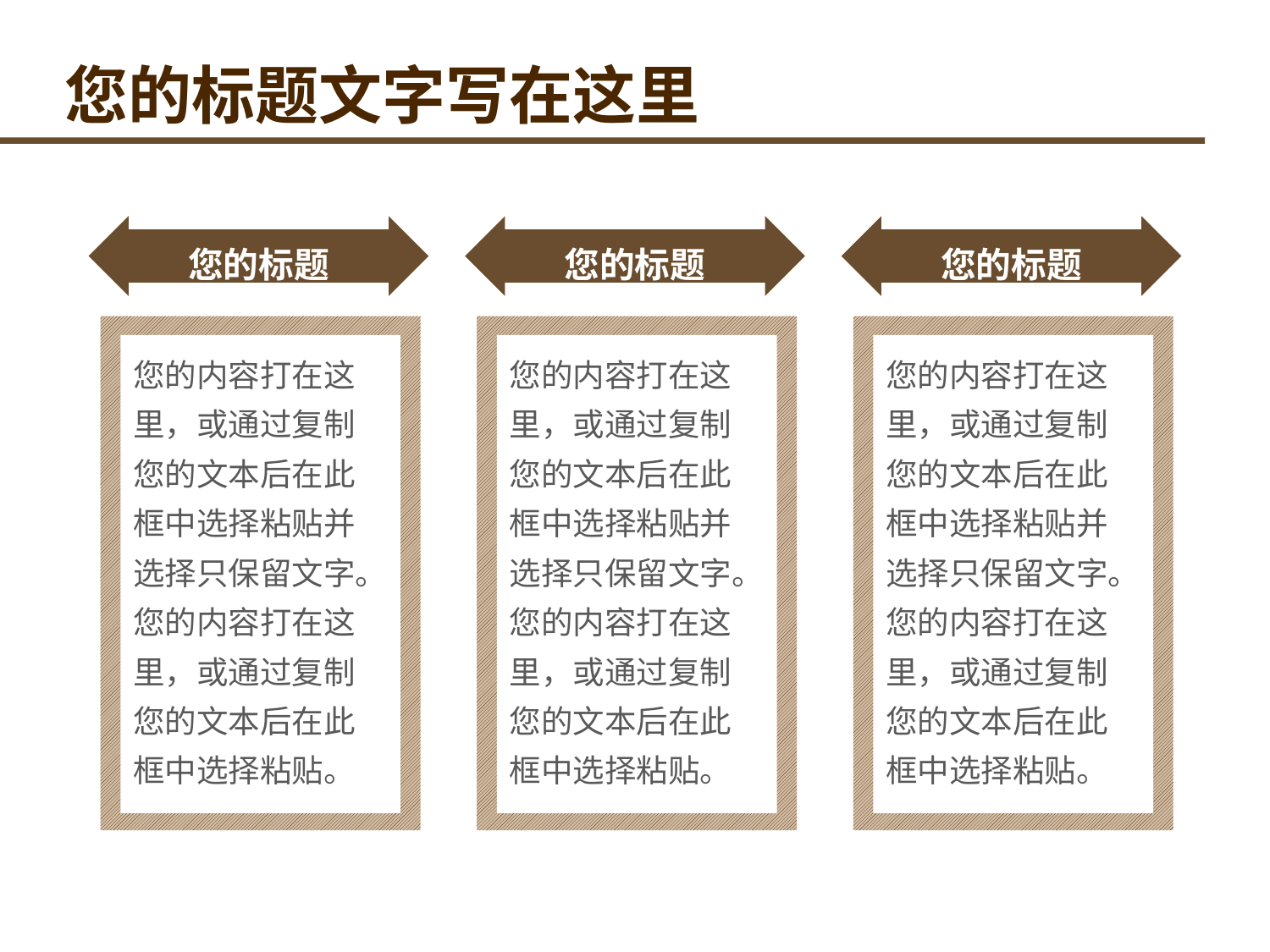

您的标题文字写在这里

您的标题
您的标题
您的标题

您的内容打在这里，或通过复制您的文本后在此框中选择粘贴并选择只保留文字。您的内容打在这里，或通过复制您的文本后在此框中选择粘贴。
您的内容打在这里，或通过复制您的文本后在此框中选择粘贴并选择只保留文字。您的内容打在这里，或通过复制您的文本后在此框中选择粘贴。
您的内容打在这里，或通过复制您的文本后在此框中选择粘贴并选择只保留文字。您的内容打在这里，或通过复制您的文本后在此框中选择粘贴。